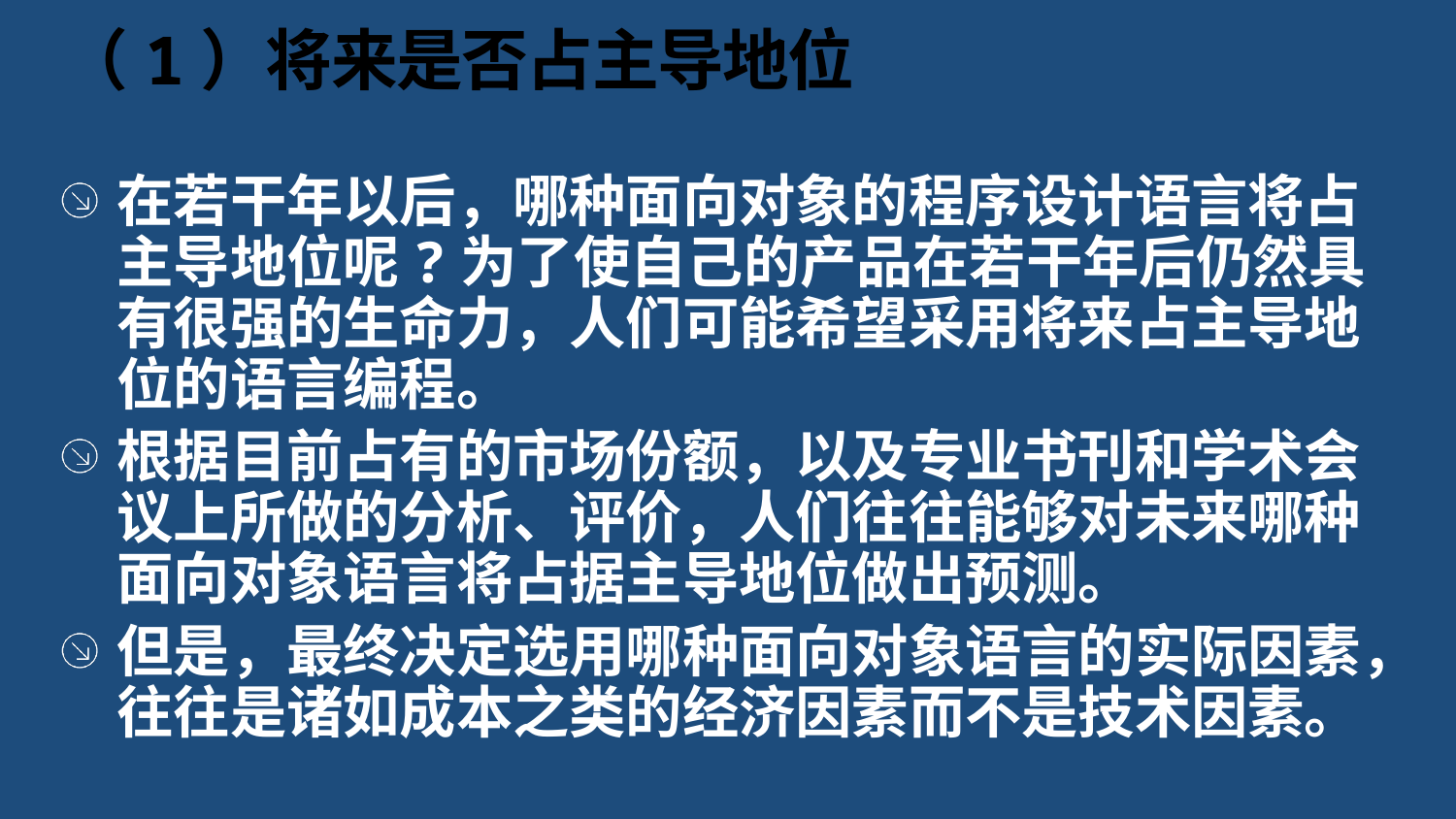

# （1）将来是否占主导地位
在若干年以后，哪种面向对象的程序设计语言将占主导地位呢?为了使自己的产品在若干年后仍然具有很强的生命力，人们可能希望采用将来占主导地位的语言编程。
根据目前占有的市场份额，以及专业书刊和学术会议上所做的分析、评价，人们往往能够对未来哪种面向对象语言将占据主导地位做出预测。
但是，最终决定选用哪种面向对象语言的实际因素，往往是诸如成本之类的经济因素而不是技术因素。